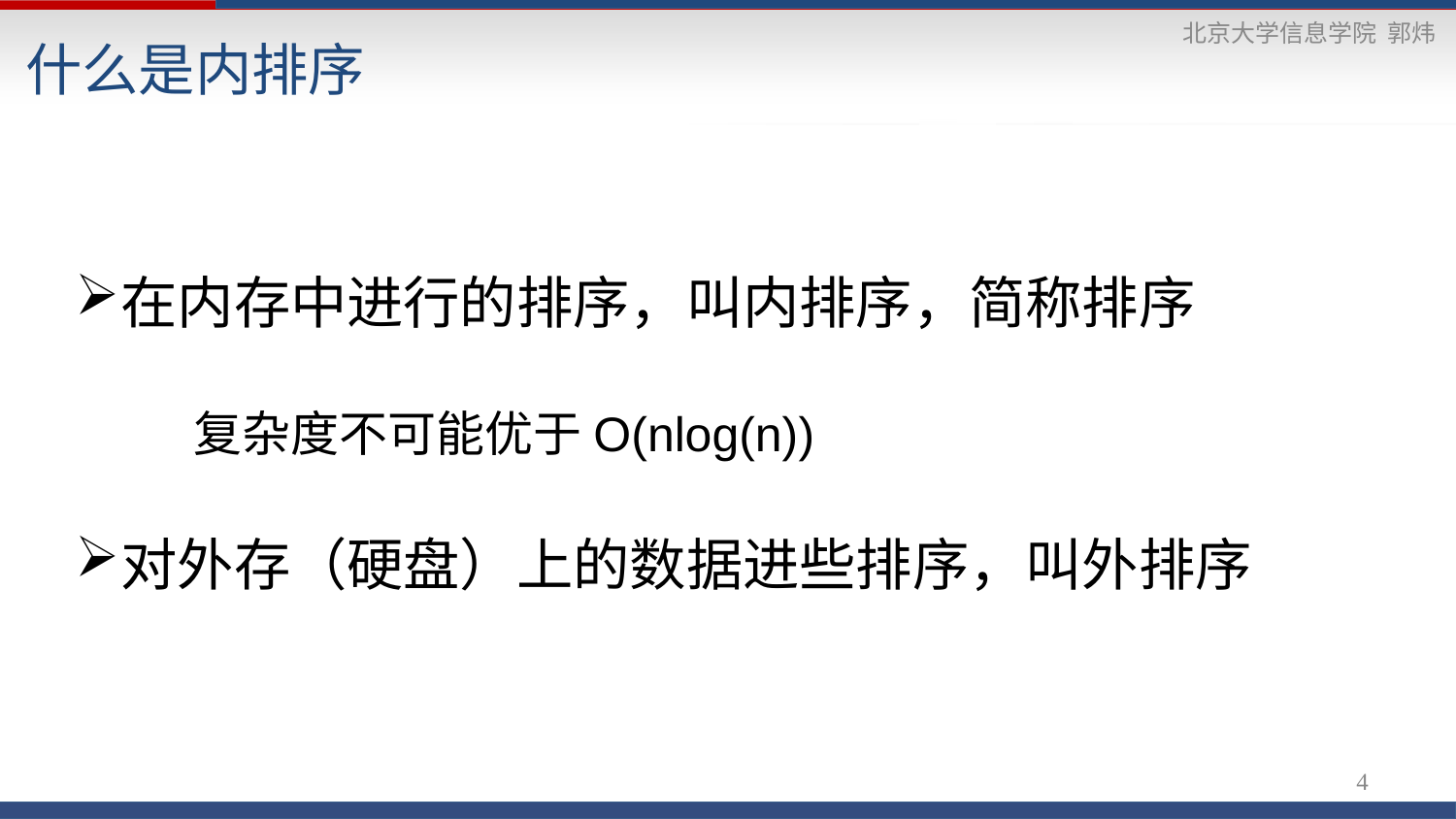

什么是内排序
在内存中进行的排序，叫内排序，简称排序

复杂度不可能优于O(nlog(n))

对外存（硬盘）上的数据进些排序，叫外排序
4